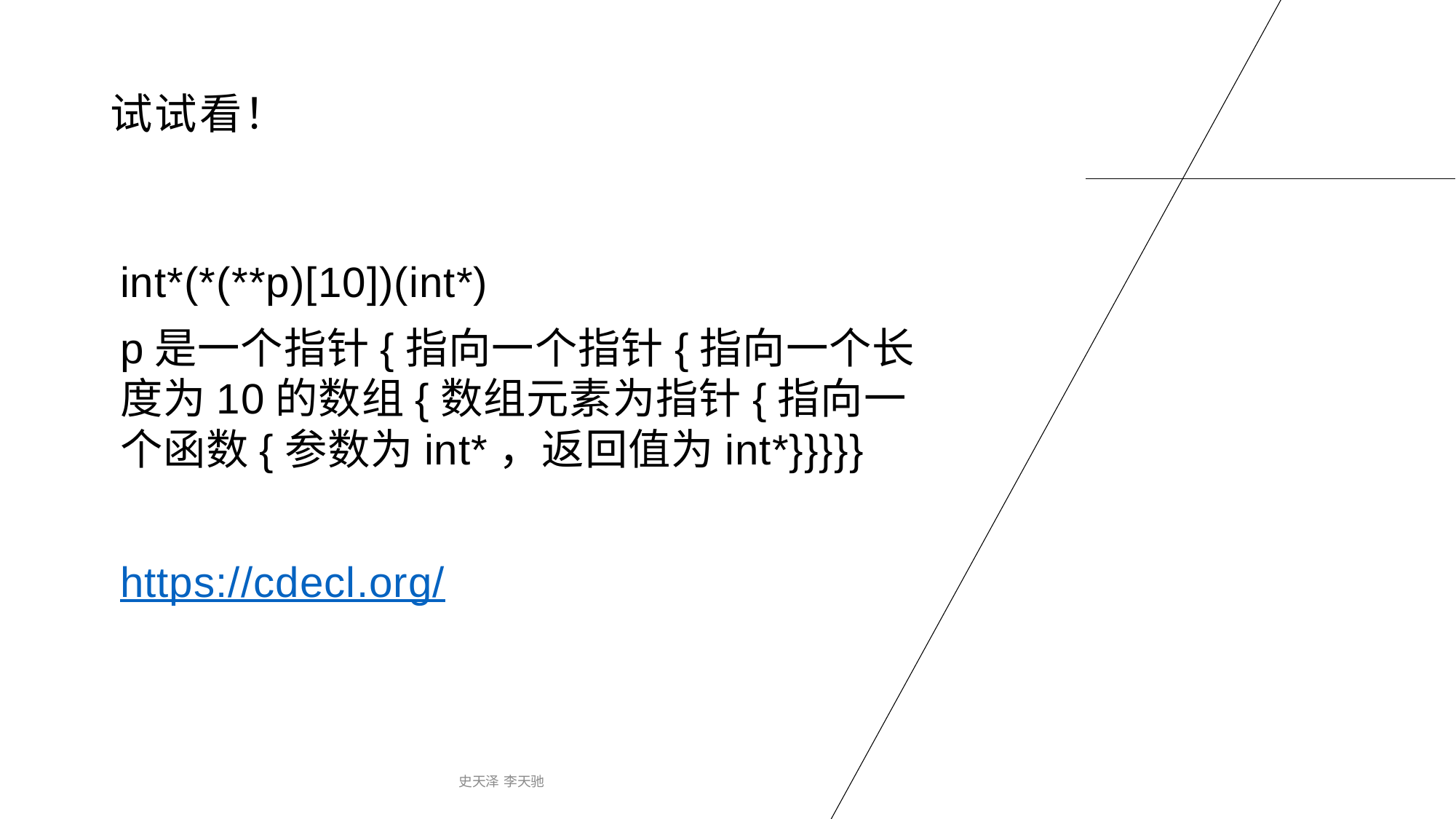

# 试试看！
int*(*(**p)[10])(int*)
p是一个指针{指向一个指针{指向一个长度为10的数组{数组元素为指针{指向一个函数{参数为int*，返回值为int*}}}}}

https://cdecl.org/

史天泽 李天驰
16